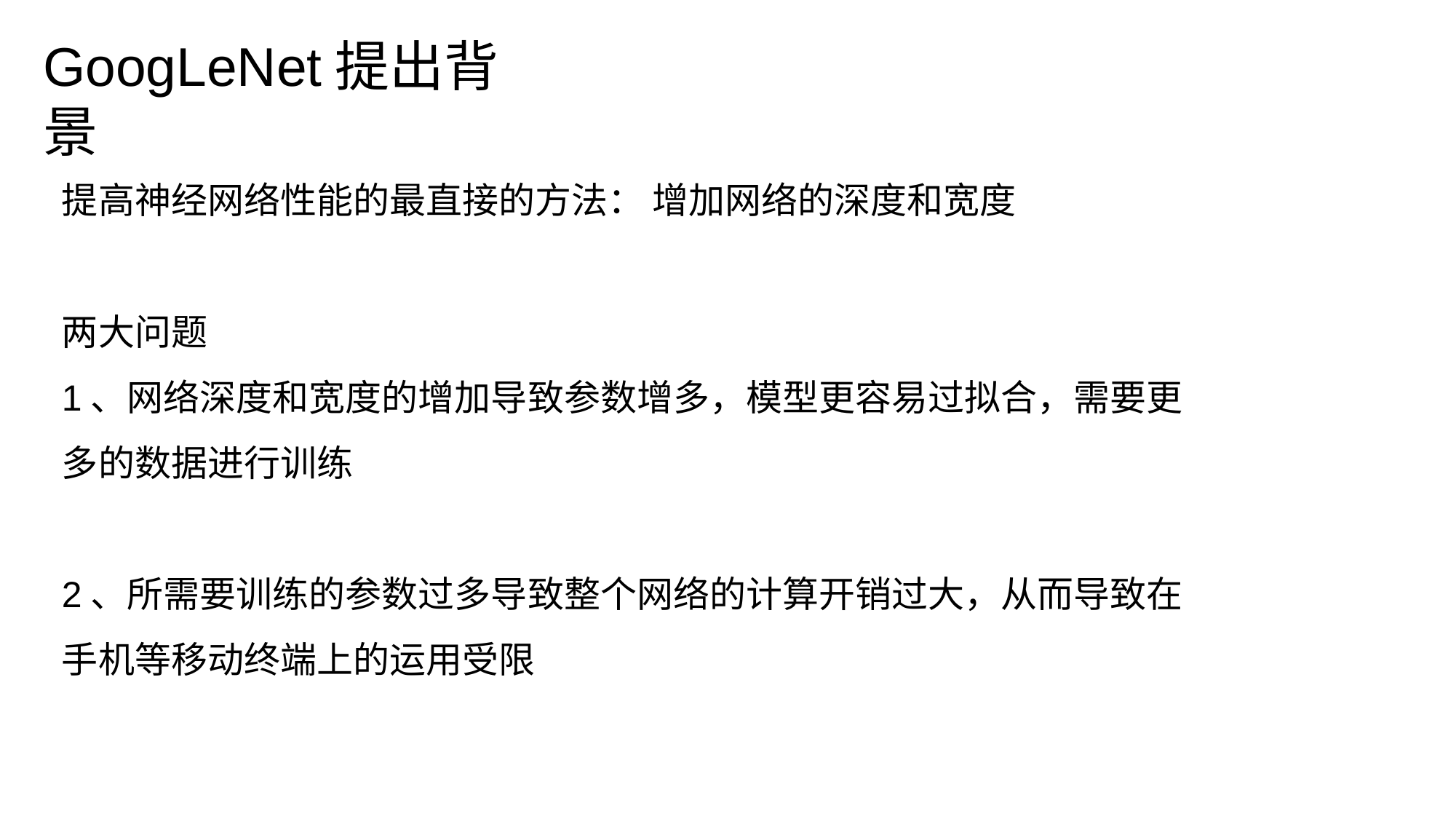

GoogLeNet提出背景
提高神经网络性能的最直接的方法： 增加网络的深度和宽度
两大问题
1、网络深度和宽度的增加导致参数增多，模型更容易过拟合，需要更多的数据进行训练

2、所需要训练的参数过多导致整个网络的计算开销过大，从而导致在手机等移动终端上的运用受限